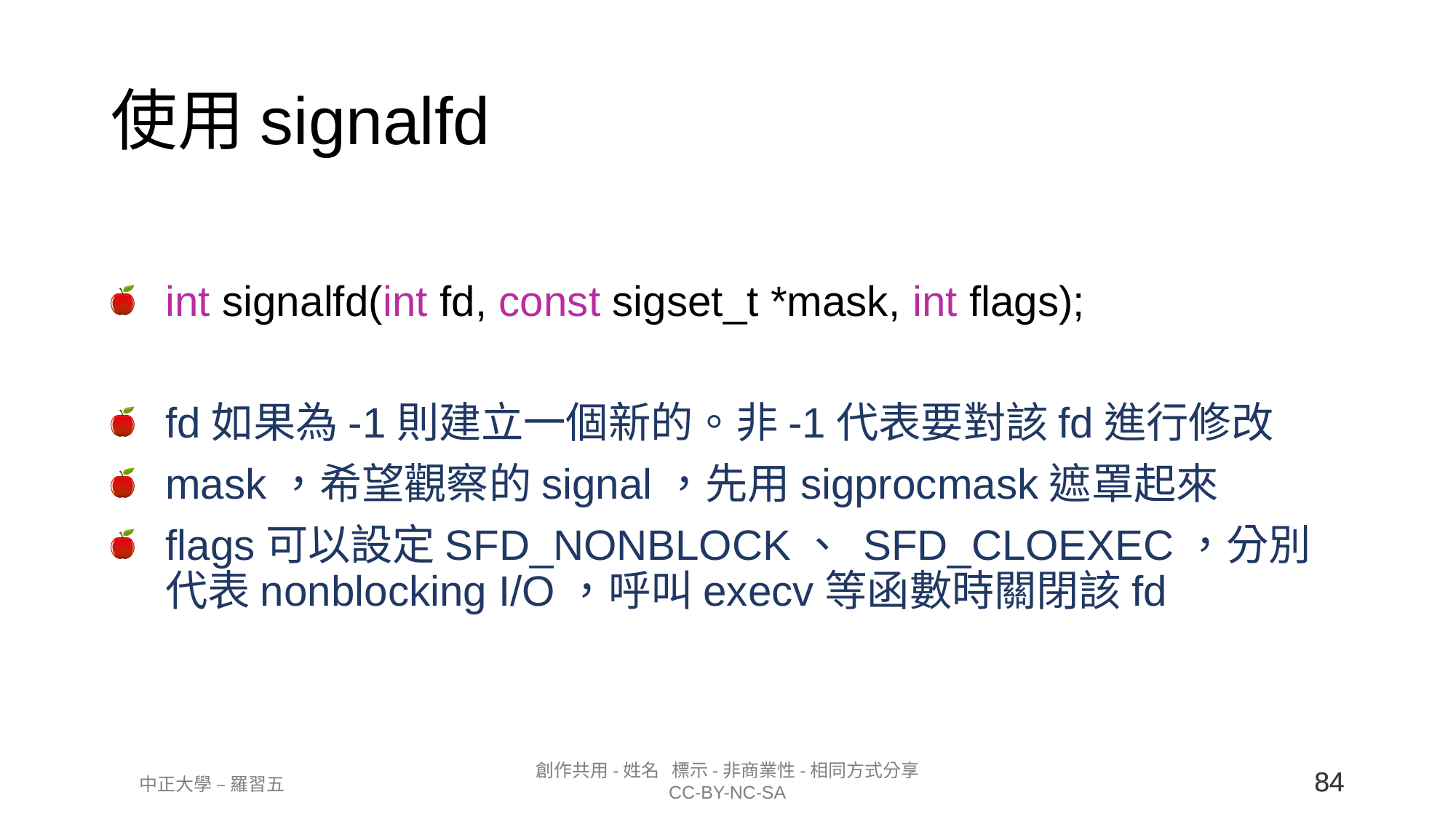

# 使用signalfd
int signalfd(int fd, const sigset_t *mask, int flags);

fd如果為-1則建立一個新的。非-1代表要對該fd進行修改
mask，希望觀察的signal，先用sigprocmask遮罩起來
flags可以設定SFD_NONBLOCK、 SFD_CLOEXEC，分別代表nonblocking I/O，呼叫execv等函數時關閉該fd